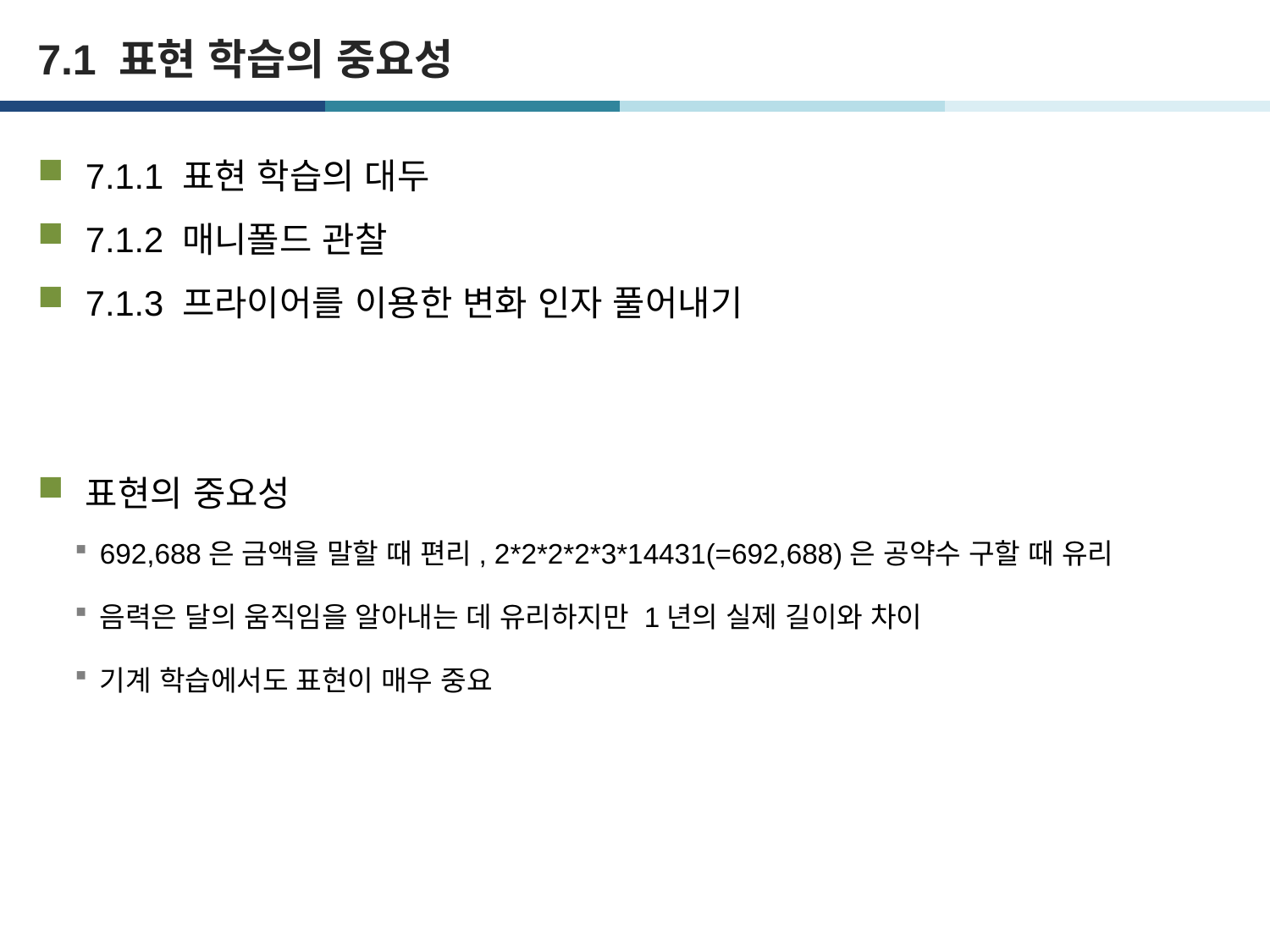

# 7.1 표현 학습의 중요성
7.1.1 표현 학습의 대두
7.1.2 매니폴드 관찰
7.1.3 프라이어를 이용한 변화 인자 풀어내기

표현의 중요성
692,688은 금액을 말할 때 편리, 2*2*2*2*3*14431(=692,688)은 공약수 구할 때 유리
음력은 달의 움직임을 알아내는 데 유리하지만 1년의 실제 길이와 차이
기계 학습에서도 표현이 매우 중요